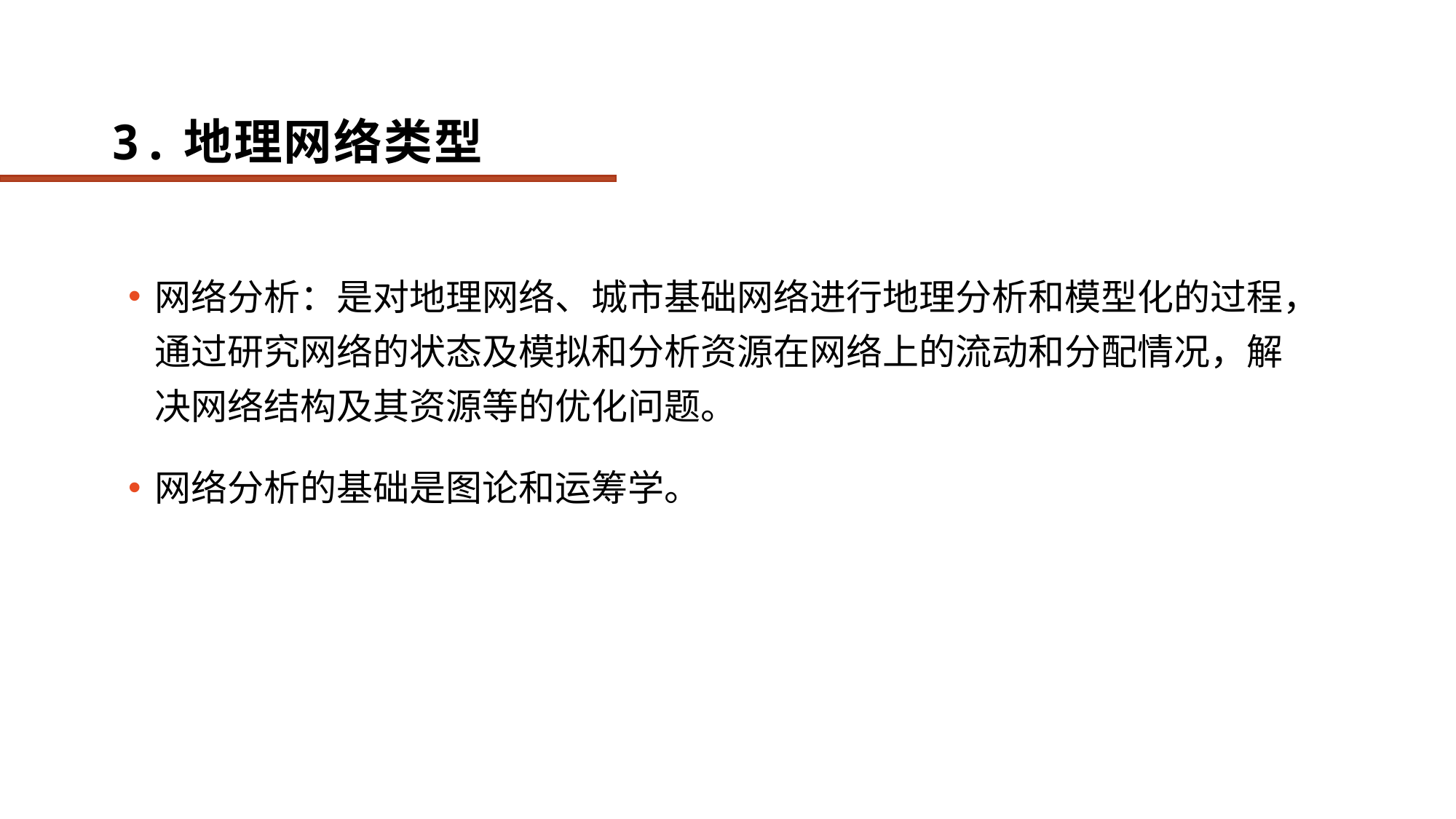

# 3.地理网络类型
网络分析：是对地理网络、城市基础网络进行地理分析和模型化的过程，通过研究网络的状态及模拟和分析资源在网络上的流动和分配情况，解决网络结构及其资源等的优化问题。
网络分析的基础是图论和运筹学。